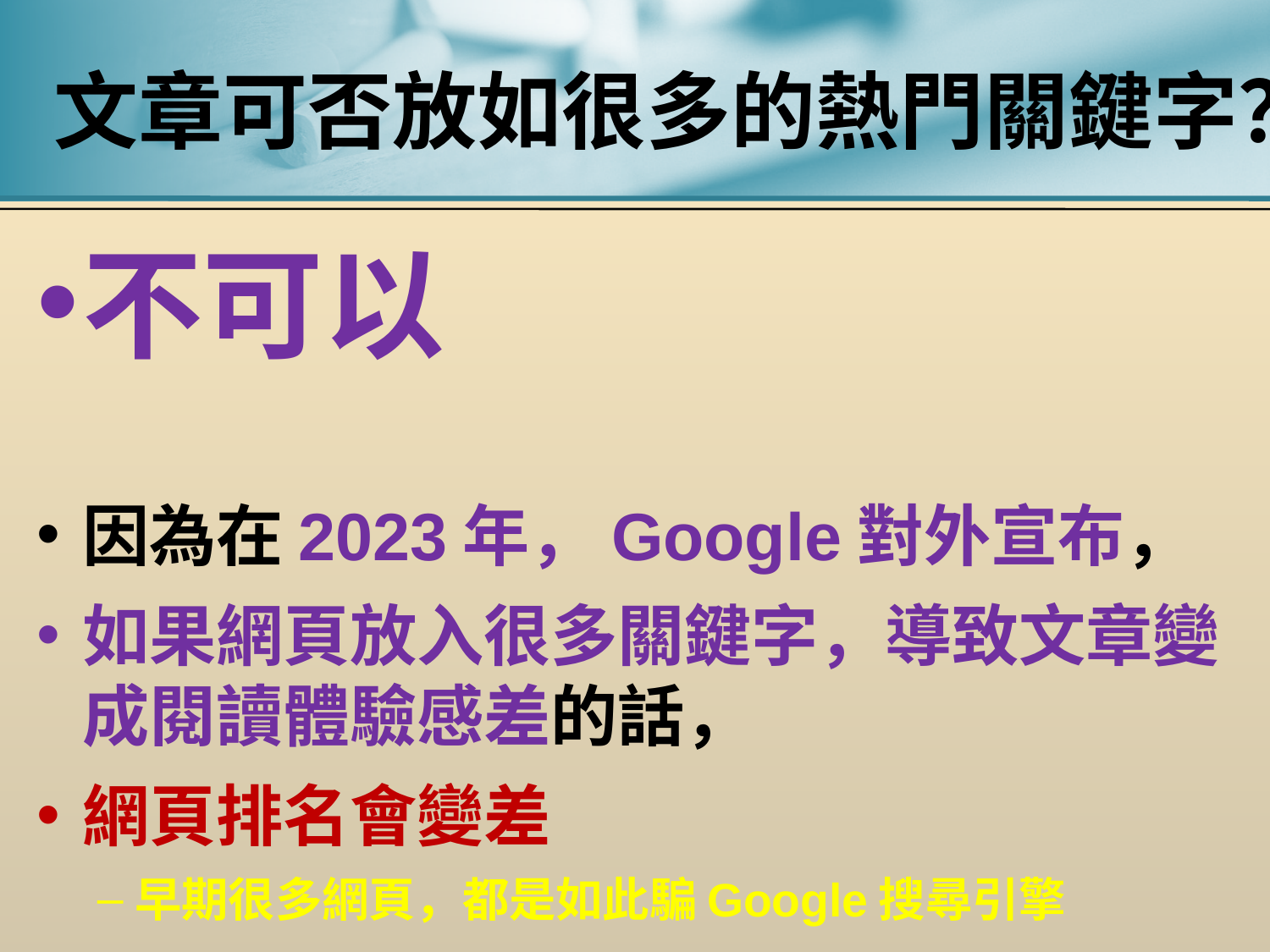

# 文章可否放如很多的熱門關鍵字？
不可以

因為在2023年，Google對外宣布，
如果網頁放入很多關鍵字，導致文章變成閱讀體驗感差的話，
網頁排名會變差
早期很多網頁，都是如此騙Google搜尋引擎